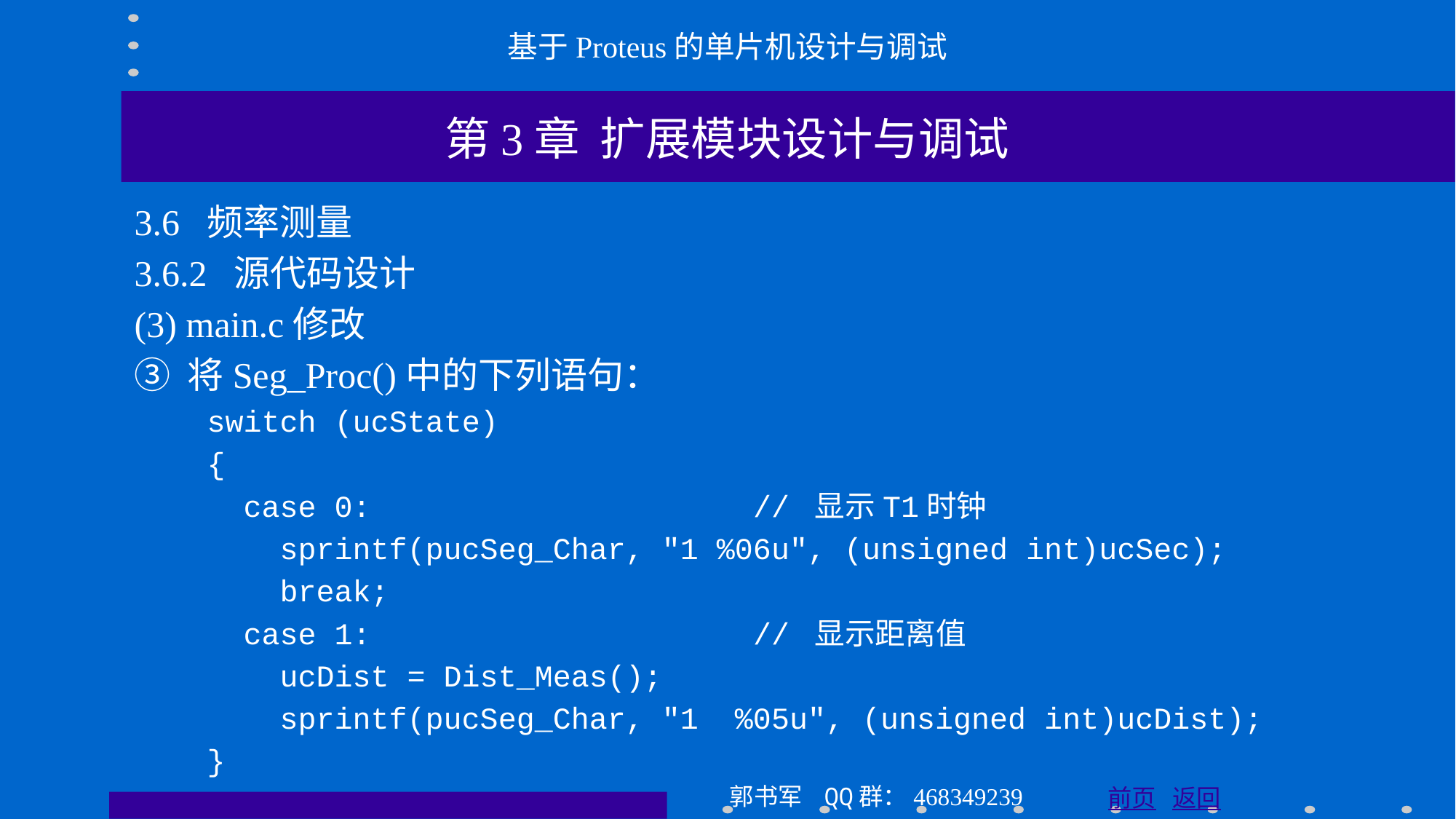

基于Proteus的单片机设计与调试
第3章  扩展模块设计与调试
3.6  频率测量
3.6.2  源代码设计
(3) main.c修改
③ 将Seg_Proc()中的下列语句：
    switch (ucState)
    {
      case 0:                     // 显示T1时钟
        sprintf(pucSeg_Char, "1 %06u", (unsigned int)ucSec);
        break;
      case 1:                     // 显示距离值
        ucDist = Dist_Meas();
        sprintf(pucSeg_Char, "1  %05u", (unsigned int)ucDist);
    }

郭书军   QQ群：468349239
前页   返回